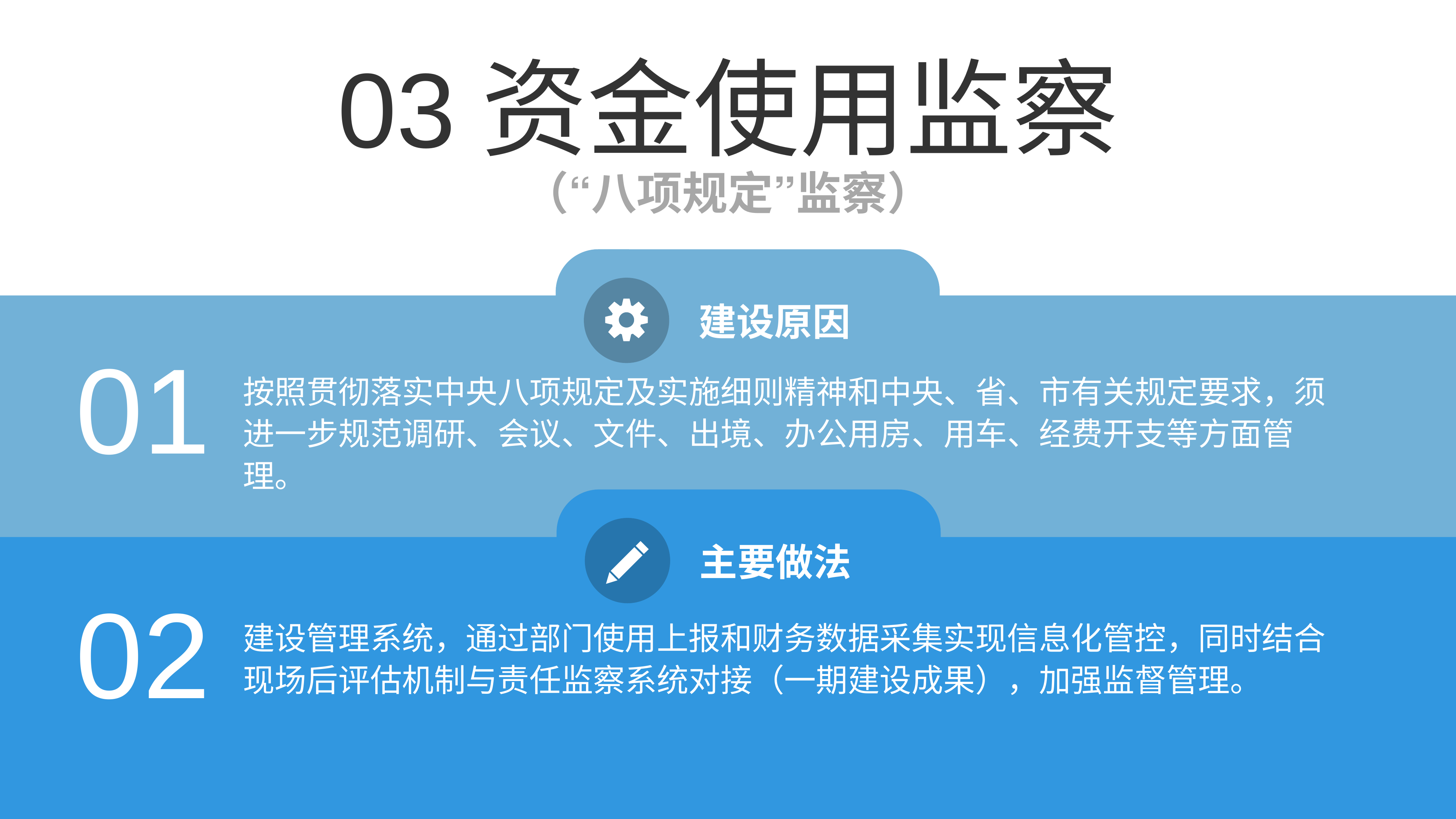

03资金使用监察
（“八项规定”监察）

建设原因

01
按照贯彻落实中央八项规定及实施细则精神和中央、省、市有关规定要求，须进一步规范调研、会议、文件、出境、办公用房、用车、经费开支等方面管理。

主要做法

02
建设管理系统，通过部门使用上报和财务数据采集实现信息化管控，同时结合现场后评估机制与责任监察系统对接（一期建设成果），加强监督管理。
52